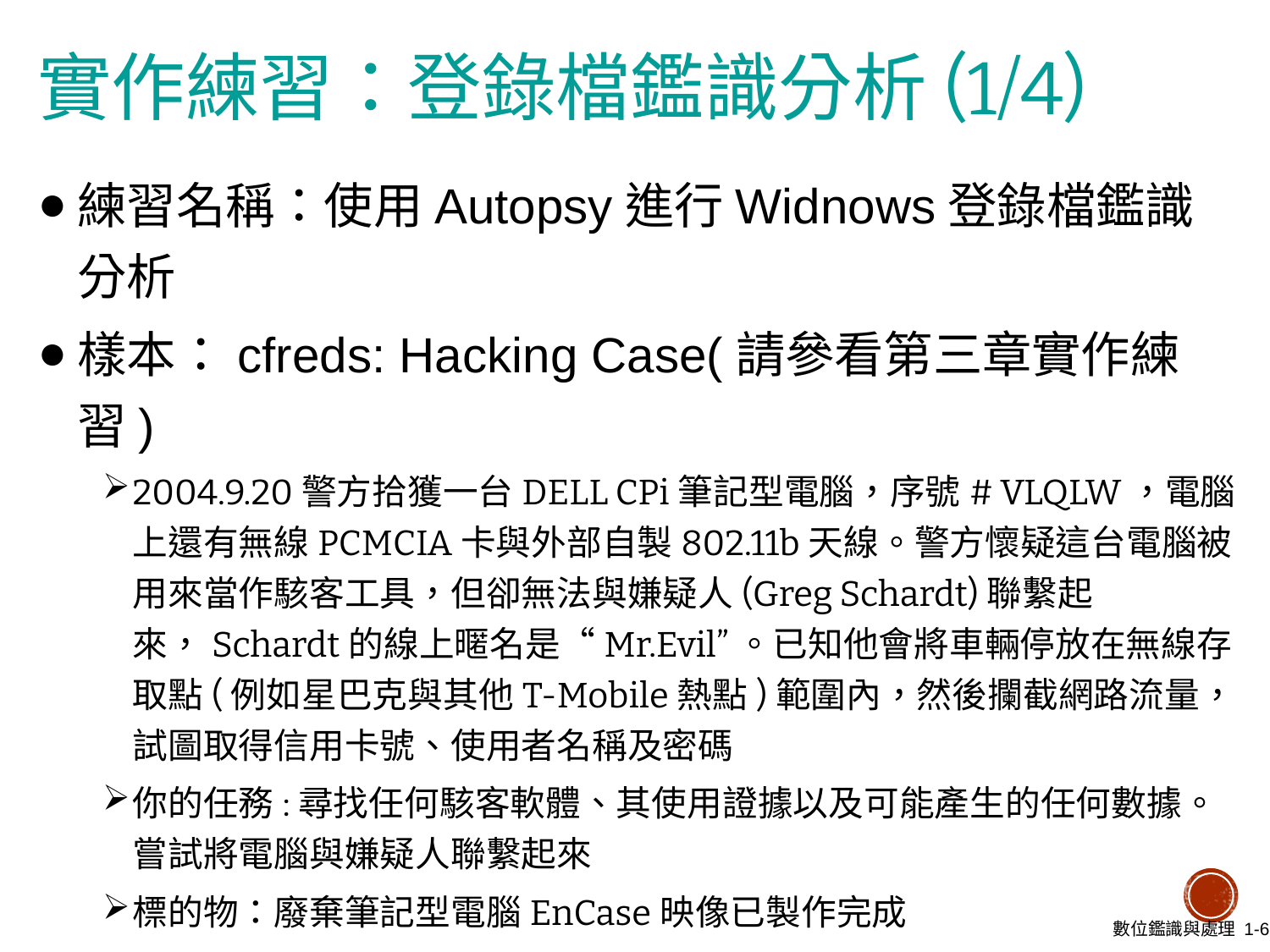

# 實作練習：登錄檔鑑識分析(1/4)
練習名稱：使用Autopsy進行Widnows登錄檔鑑識分析
樣本：cfreds: Hacking Case(請參看第三章實作練習)
2004.9.20警方拾獲一台DELL CPi筆記型電腦，序號# VLQLW，電腦上還有無線PCMCIA卡與外部自製802.11b天線。警方懷疑這台電腦被用來當作駭客工具，但卻無法與嫌疑人(Greg Schardt)聯繫起來，Schardt的線上暱名是“Mr.Evil”。已知他會將車輛停放在無線存取點(例如星巴克與其他T-Mobile熱點)範圍內，然後攔截網路流量，試圖取得信用卡號、使用者名稱及密碼
你的任務:尋找任何駭客軟體、其使用證據以及可能產生的任何數據。嘗試將電腦與嫌疑人聯繫起來
標的物：廢棄筆記型電腦EnCase映像已製作完成